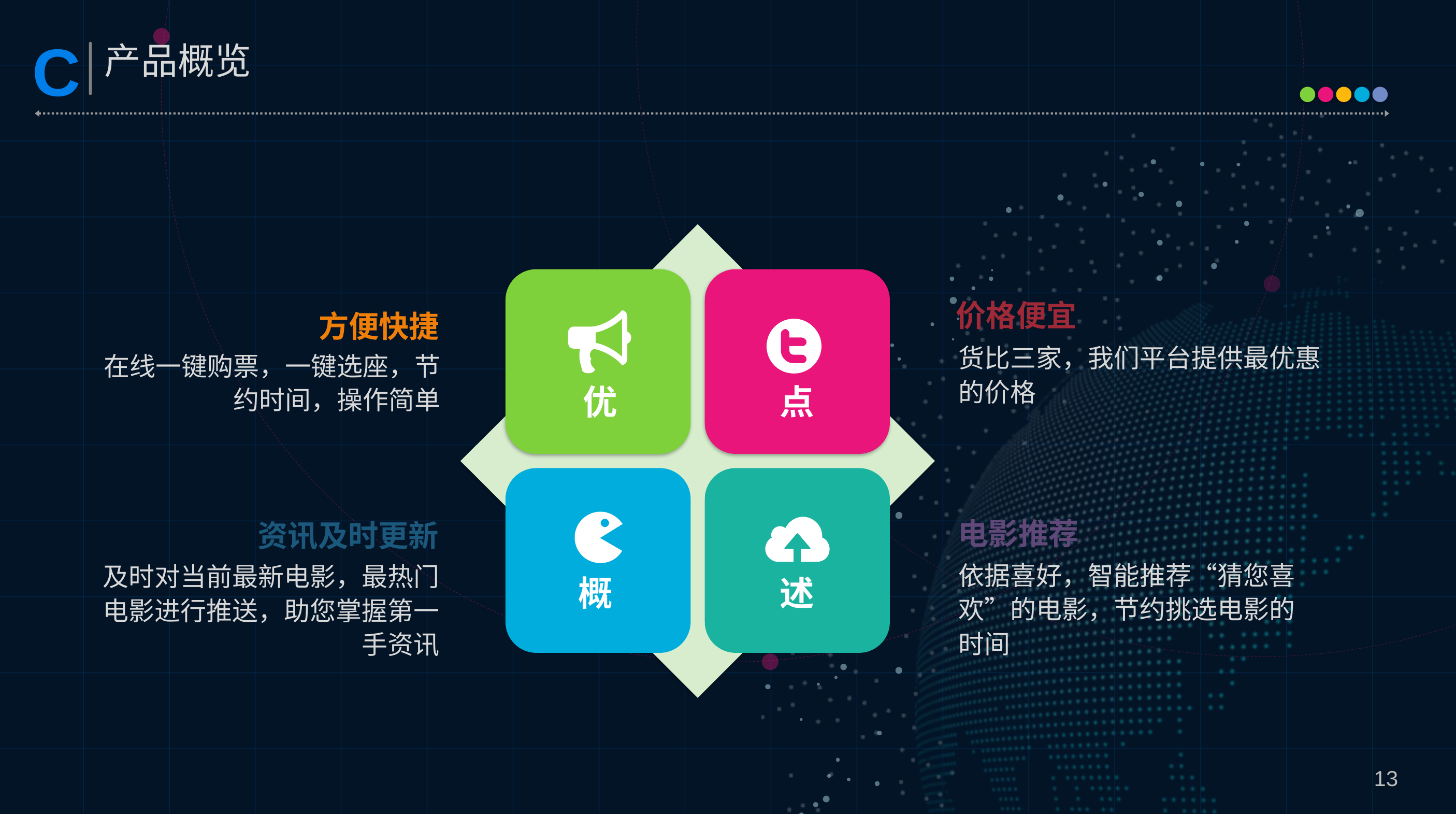

优

点
价格便宜
货比三家，我们平台提供最优惠的价格
方便快捷
在线一键购票，一键选座，节约时间，操作简单

概

述
电影推荐
依据喜好，智能推荐“猜您喜欢”的电影，节约挑选电影的时间
资讯及时更新
及时对当前最新电影，最热门电影进行推送，助您掌握第一手资讯
13